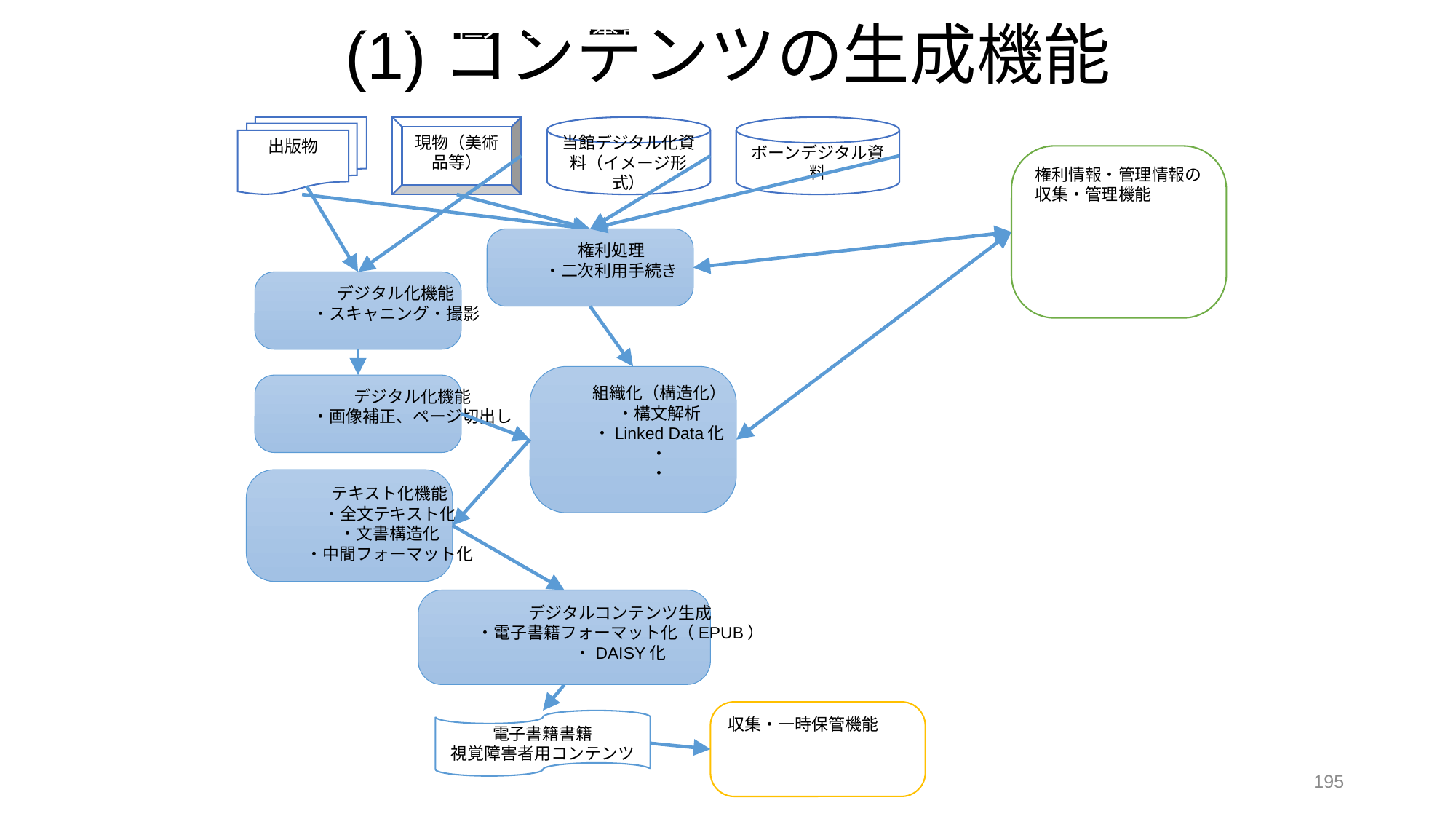

# (1)コンテンツの生成機能
ナショナルアーカイブ　恒久的保存基盤
出版物
現物（美術品等）
当館デジタル化資料（イメージ形式）
ボーンデジタル資料
権利情報・管理情報の
収集・管理機能
権利処理
・二次利用手続き
デジタル化機能
・スキャニング・撮影
組織化（構造化）
・構文解析
・Linked Data化
・
・
デジタル化機能
・画像補正、ページ切出し

テキスト化機能
・全文テキスト化
・文書構造化
・中間フォーマット化
デジタルコンテンツ生成
・電子書籍フォーマット化（EPUB）
・DAISY化
収集・一時保管機能
電子書籍書籍
視覚障害者用コンテンツ

195